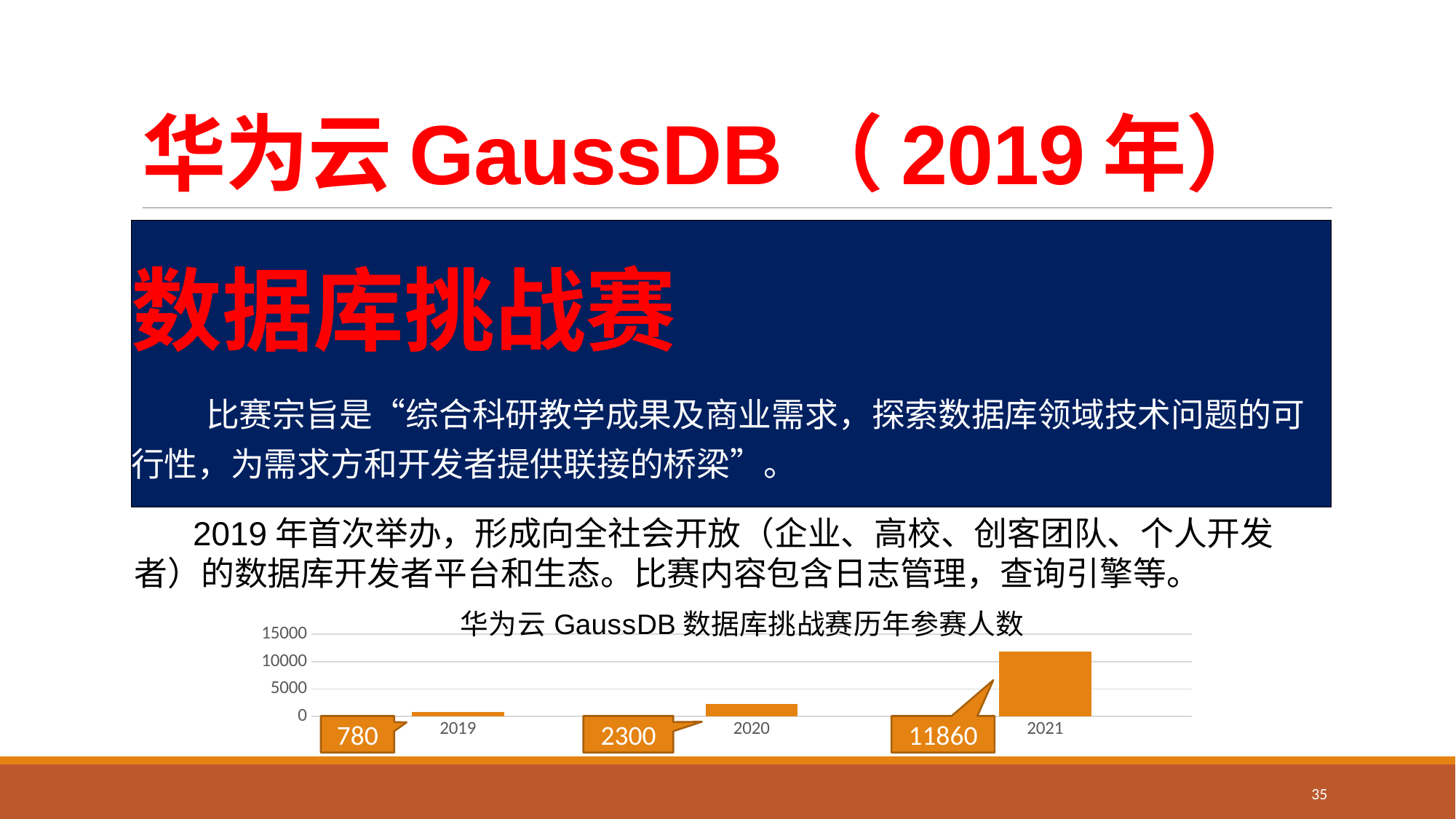

# 华为云GaussDB（2019年）
数据库挑战赛
         比赛宗旨是“综合科研教学成果及商业需求，探索数据库领域技术问题的可行性，为需求方和开发者提供联接的桥梁”。
       2019年首次举办，形成向全社会开放（企业、高校、创客团队、个人开发者）的数据库开发者平台和生态。比赛内容包含日志管理，查询引擎等。

### Chart: 华为云GaussDB数据库挑战赛历年参赛人数

| Category | 历年参数人数 |
|---|---|
| 2019 | 780.0 |
| 2020 | 2300.0 |
| 2021 | 11860.0 |
780
2300
11860
35